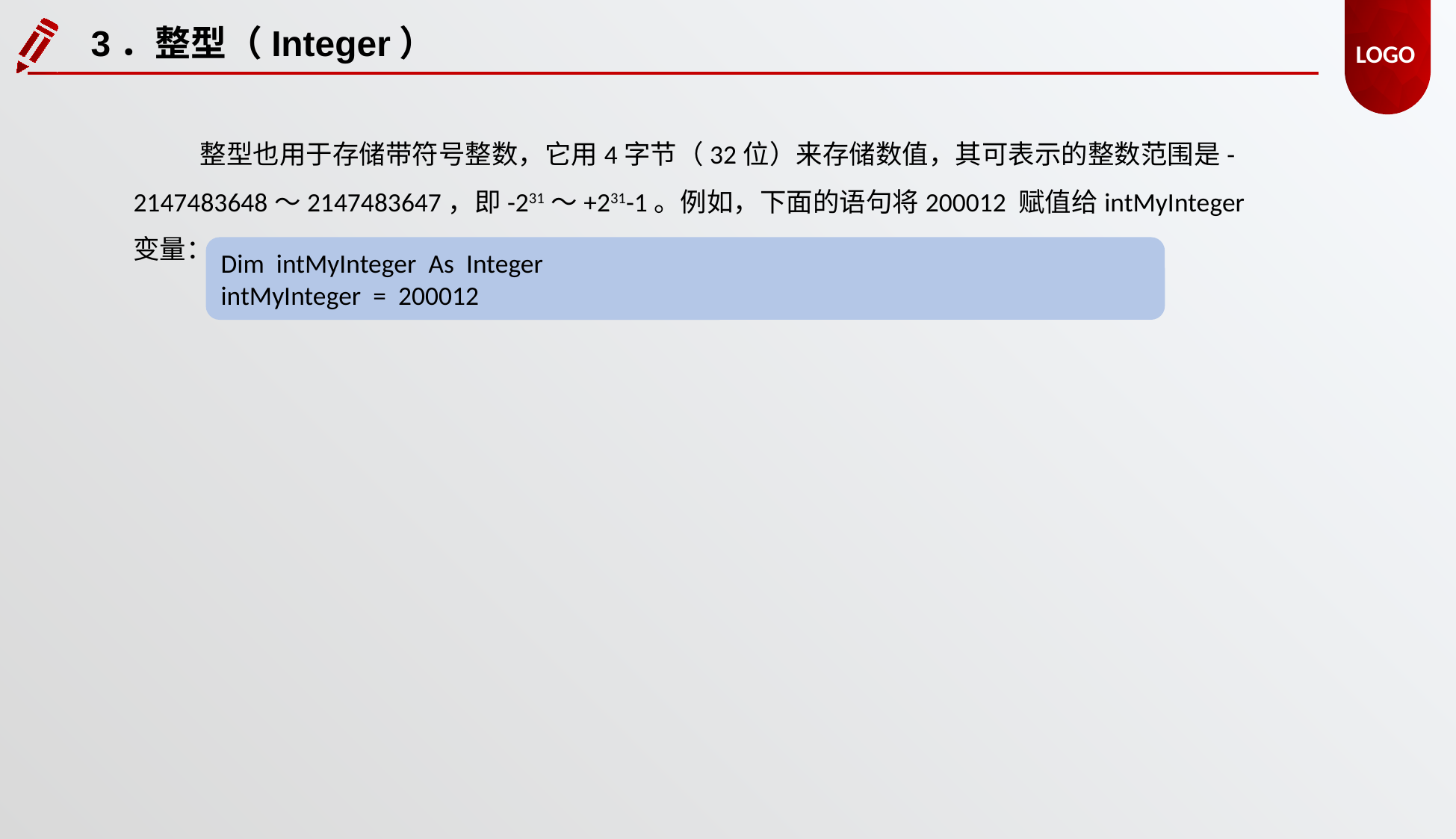

3．整型（Integer）
整型也用于存储带符号整数，它用4字节（32位）来存储数值，其可表示的整数范围是-2147483648～2147483647，即-231～+231-1。例如，下面的语句将200012 赋值给intMyInteger变量：
Dim  intMyInteger  As  Integer
intMyInteger  =  200012